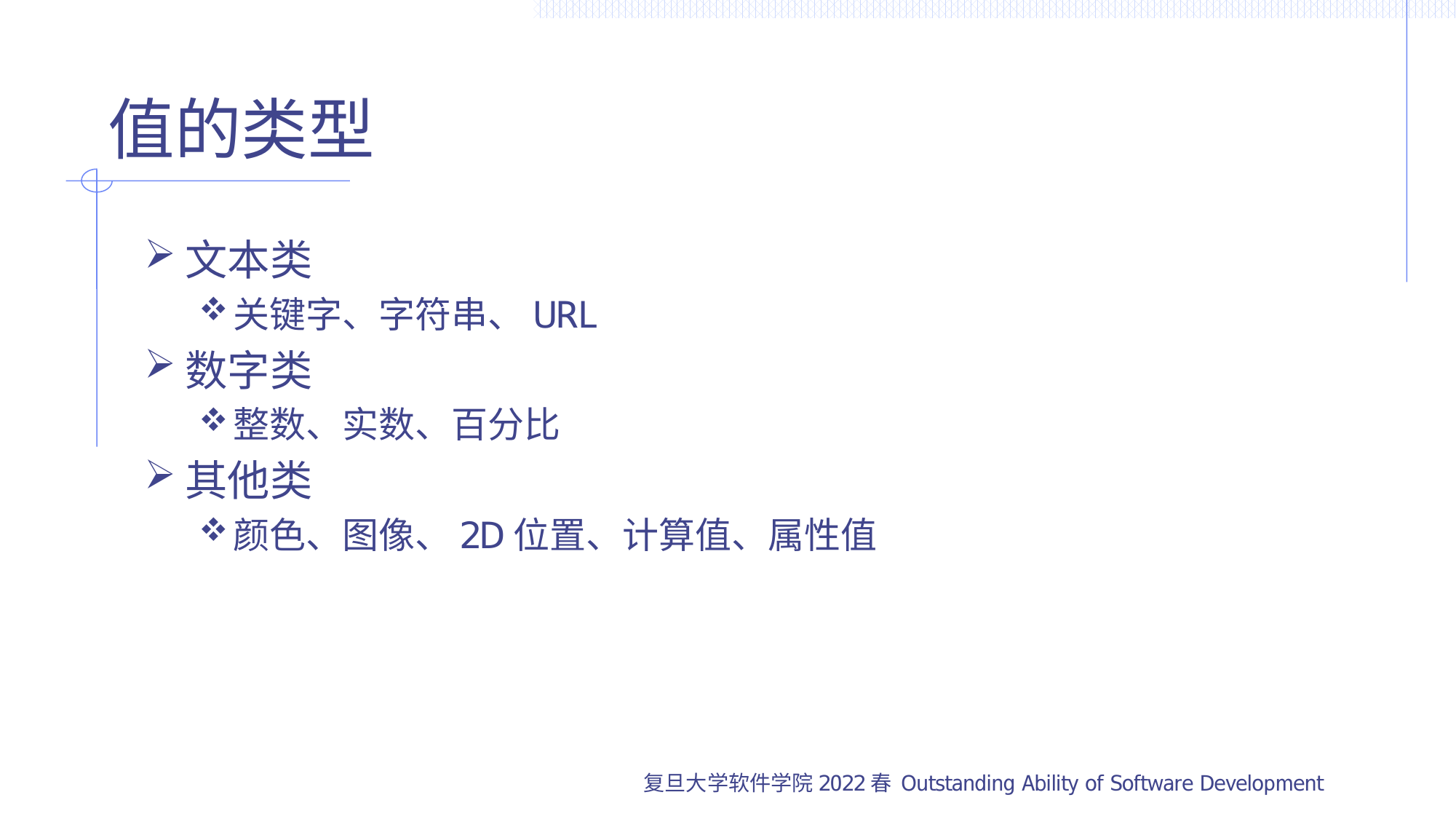

# 值的类型
文本类
关键字、字符串、URL
数字类
整数、实数、百分比
其他类
颜色、图像、2D位置、计算值、属性值